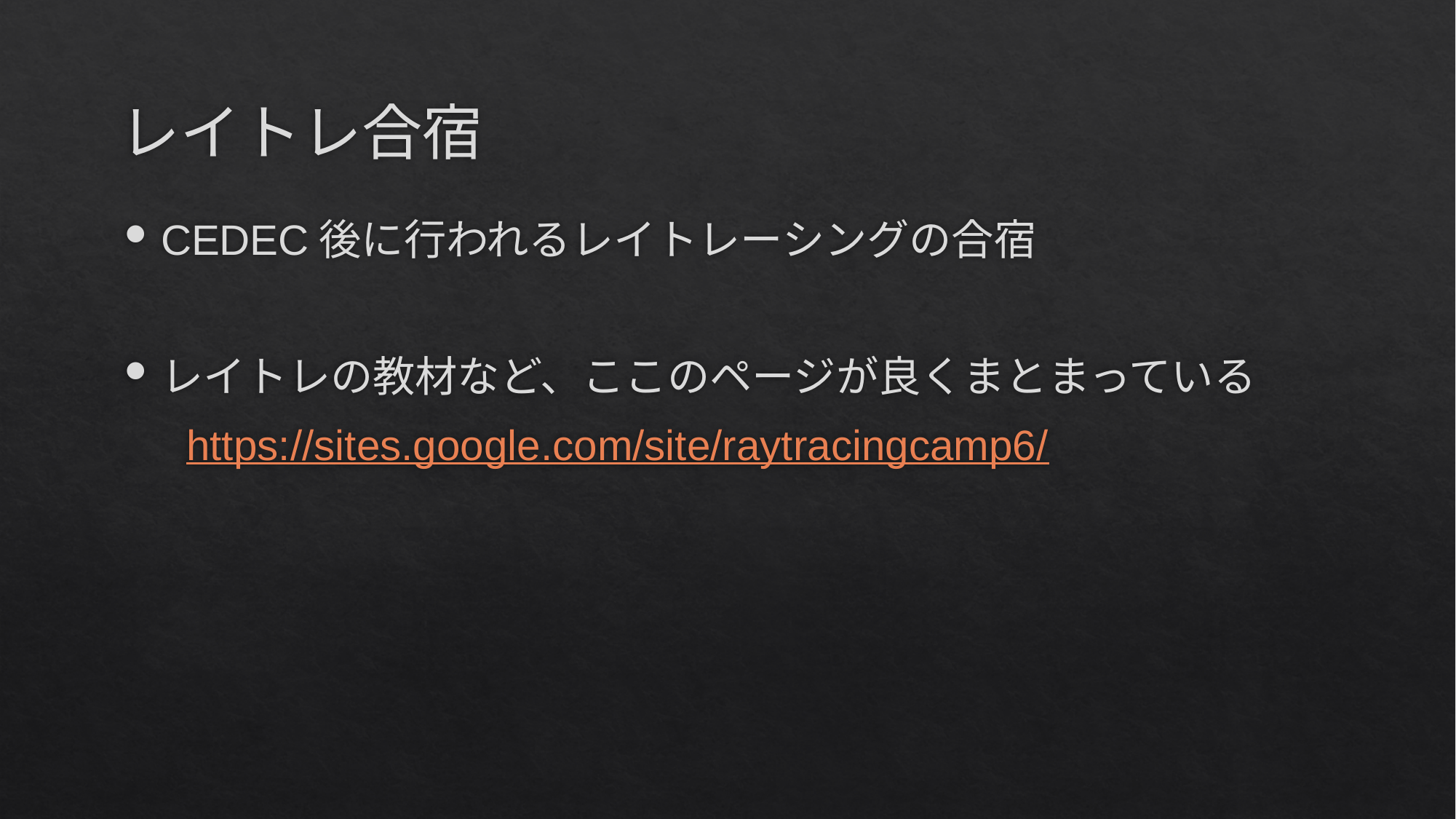

# レイトレ合宿
CEDEC後に行われるレイトレーシングの合宿

レイトレの教材など、ここのページが良くまとまっている
　 https://sites.google.com/site/raytracingcamp6/